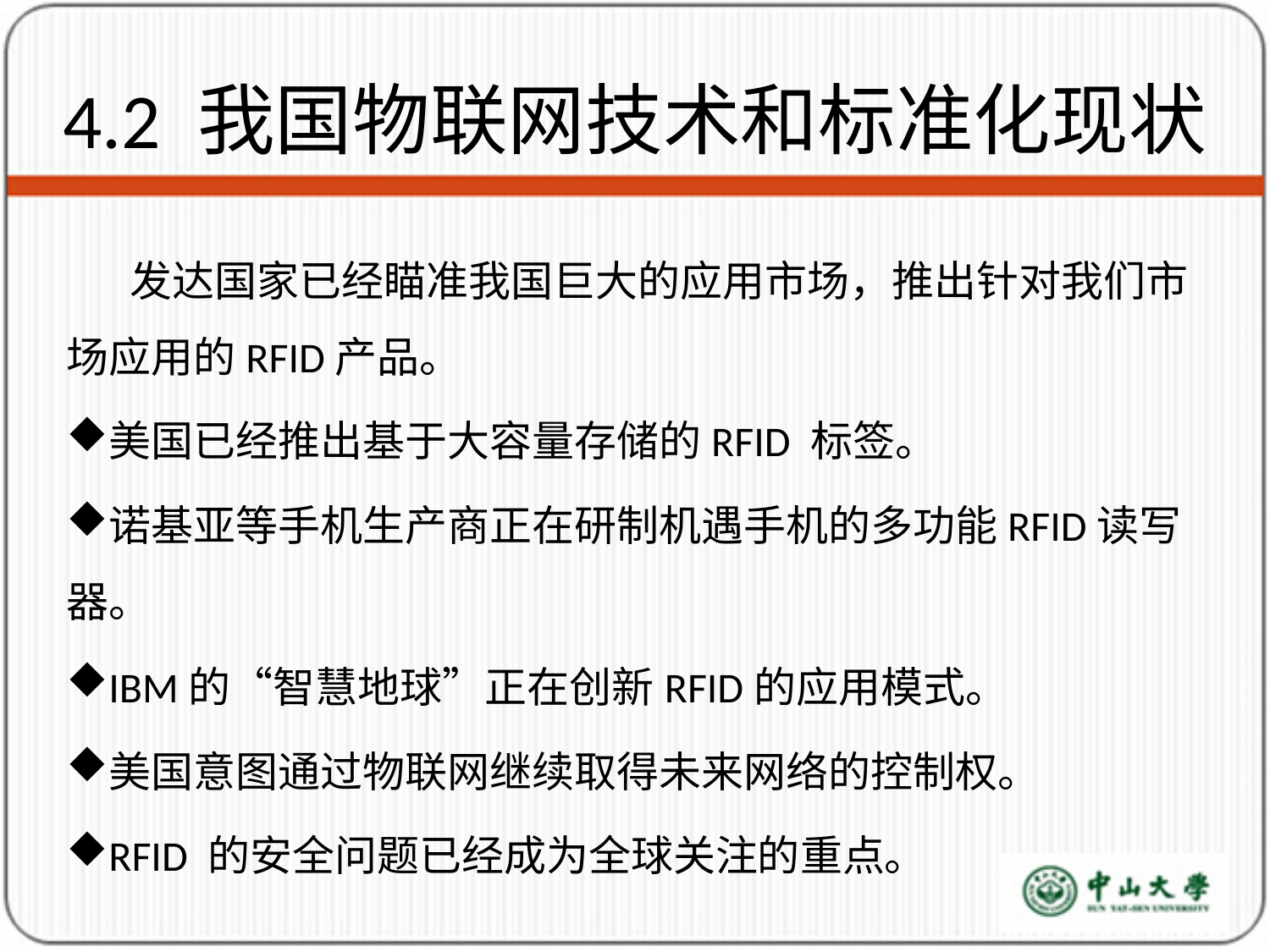

# 4.2 我国物联网技术和标准化现状
发达国家已经瞄准我国巨大的应用市场，推出针对我们市场应用的RFID产品。
美国已经推出基于大容量存储的RFID 标签。
诺基亚等手机生产商正在研制机遇手机的多功能RFID读写器。
IBM的“智慧地球”正在创新RFID的应用模式。
美国意图通过物联网继续取得未来网络的控制权。
RFID 的安全问题已经成为全球关注的重点。